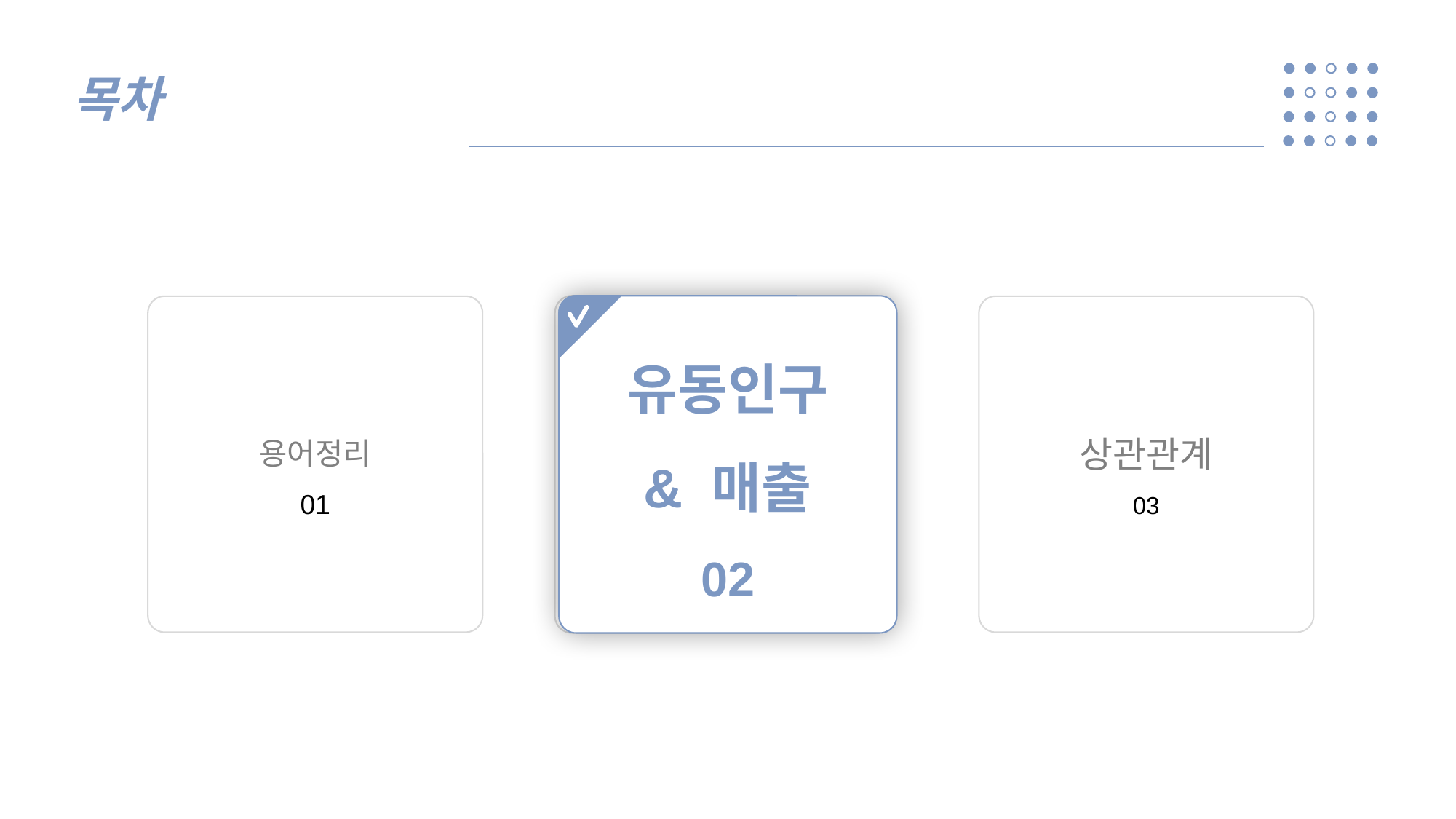

목차

CONTENTS
02
유동인구
& 매출
02

CONTENTS
02
   상관관계관계
03

용어정리
01